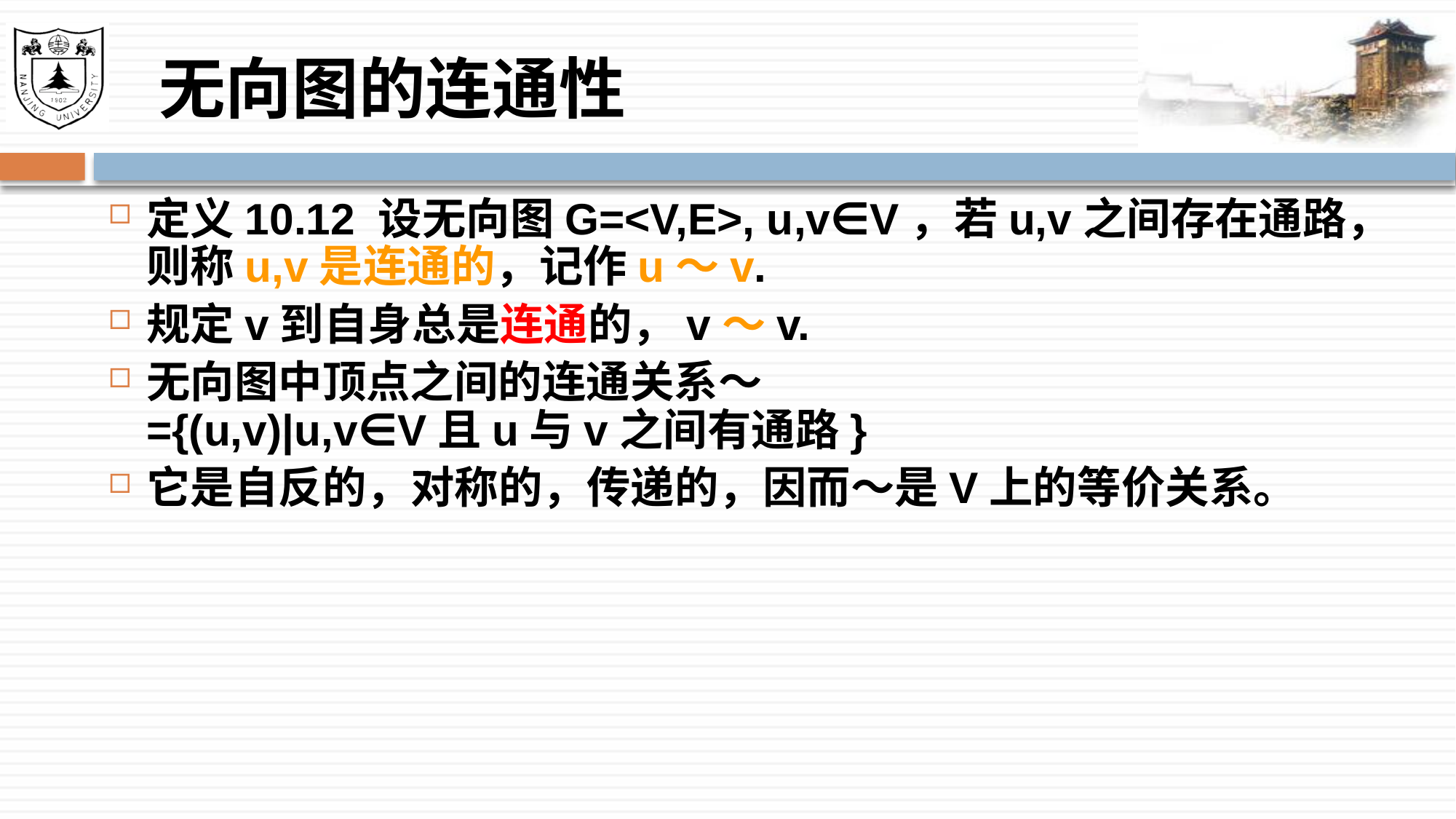

# 无向图的连通性
定义10.12 设无向图G=<V,E>, u,v∈V，若u,v之间存在通路，则称u,v是连通的，记作u～v.
规定v到自身总是连通的，v～v.
无向图中顶点之间的连通关系～
={(u,v)|u,v∈V且u与v之间有通路}
它是自反的，对称的，传递的，因而～是V上的等价关系。